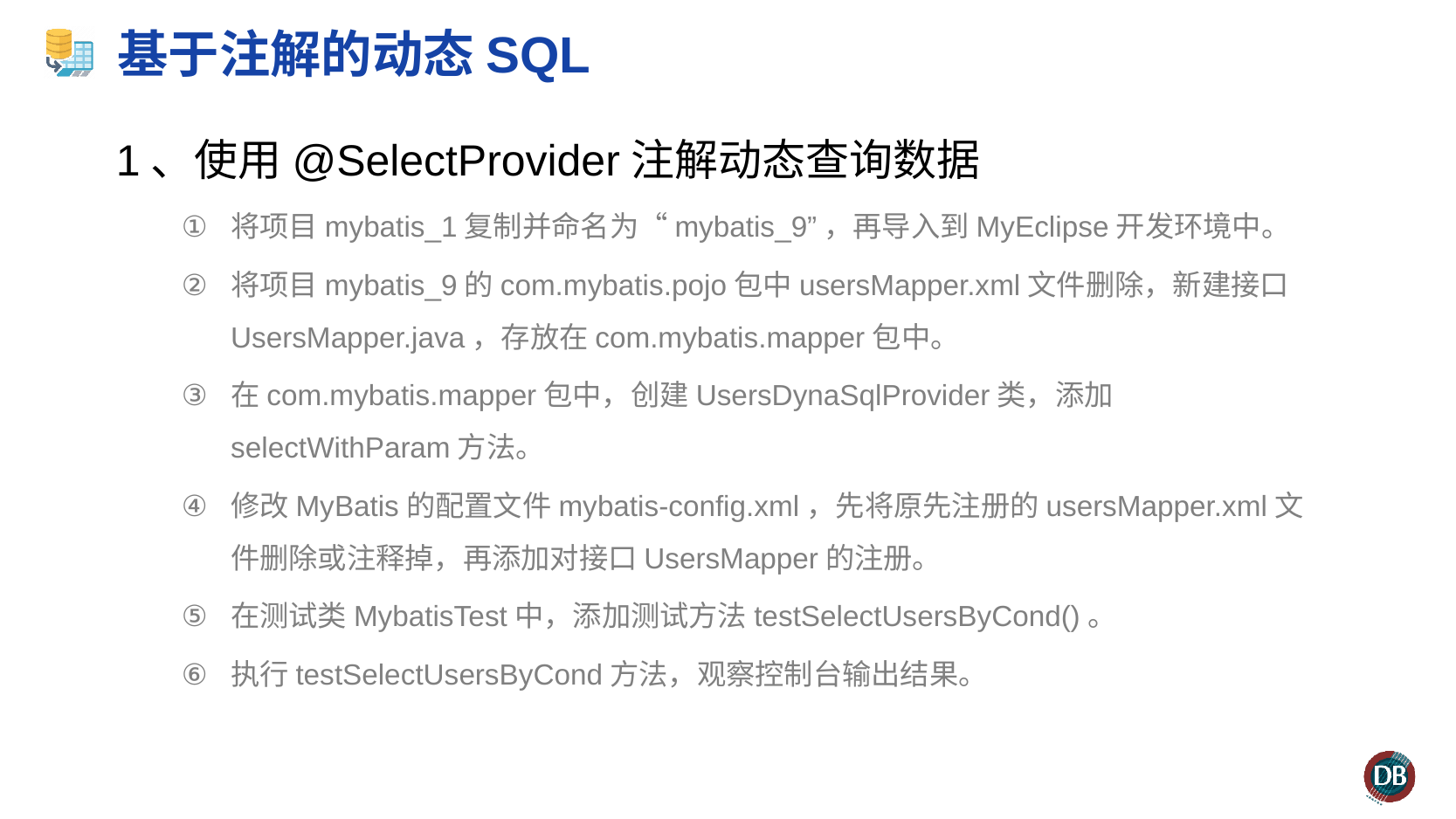

# 基于注解的动态SQL
1、使用@SelectProvider注解动态查询数据
将项目mybatis_1复制并命名为“mybatis_9”，再导入到MyEclipse开发环境中。
将项目mybatis_9的com.mybatis.pojo包中usersMapper.xml文件删除，新建接口UsersMapper.java，存放在com.mybatis.mapper包中。
在com.mybatis.mapper包中，创建UsersDynaSqlProvider类，添加selectWithParam方法。
修改MyBatis的配置文件mybatis-config.xml，先将原先注册的usersMapper.xml文件删除或注释掉，再添加对接口UsersMapper的注册。
在测试类MybatisTest中，添加测试方法testSelectUsersByCond()。
执行testSelectUsersByCond方法，观察控制台输出结果。